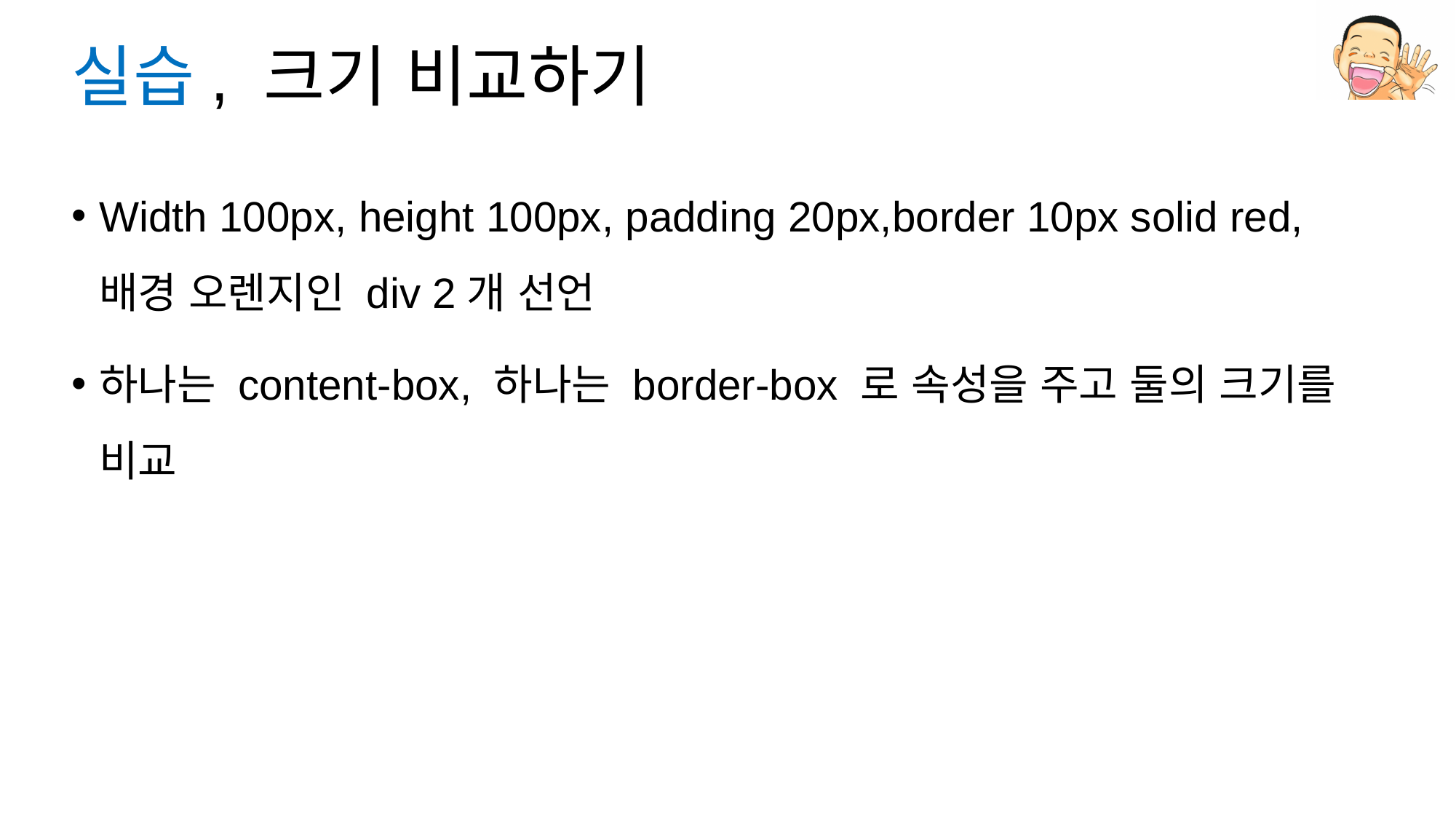

# 실습, 크기 비교하기
Width 100px, height 100px, padding 20px,border 10px solid red, 배경 오렌지인 div 2개 선언
하나는 content-box, 하나는 border-box 로 속성을 주고 둘의 크기를 비교